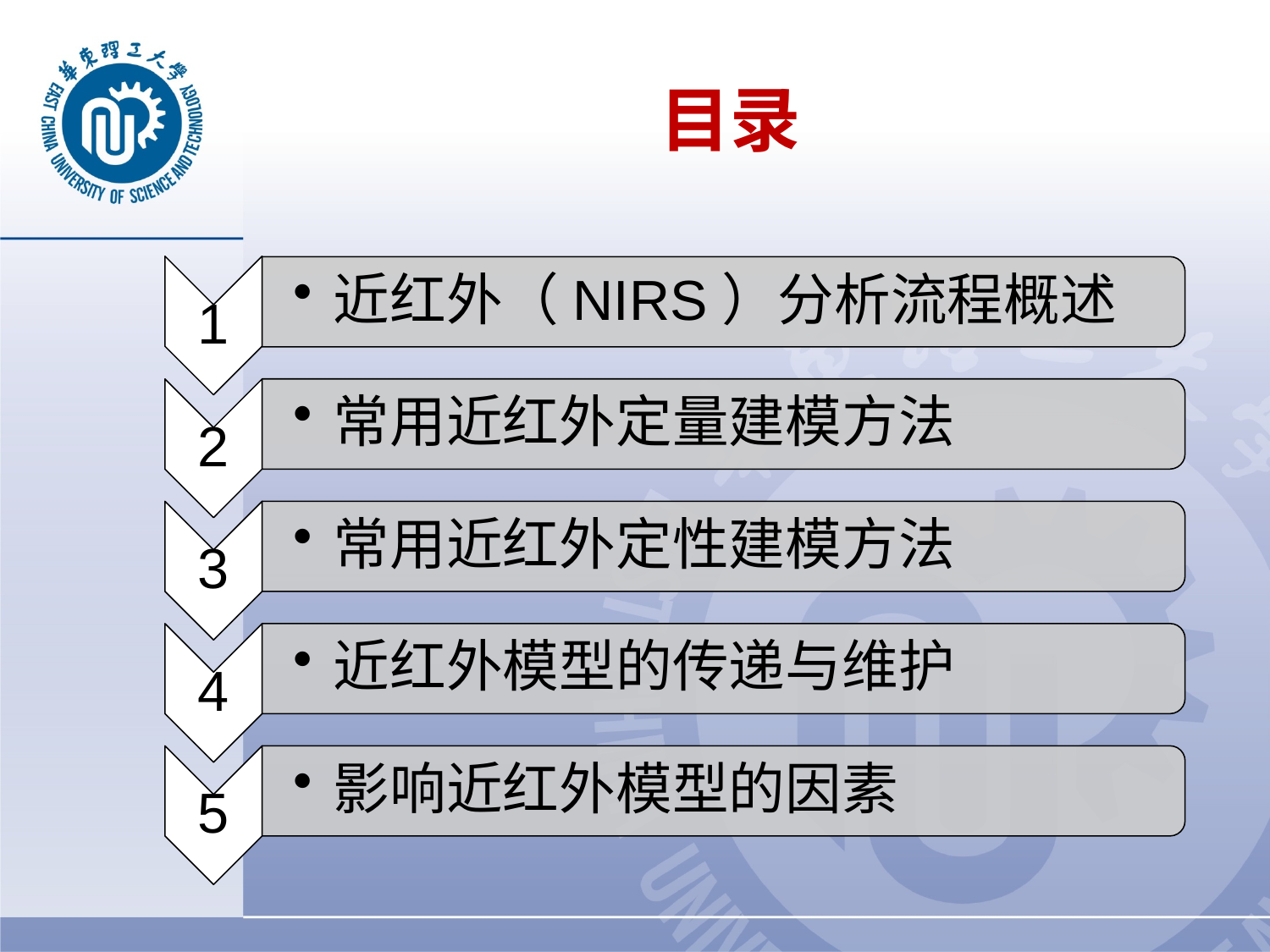

# 目录
1
近红外（NIRS）分析流程概述
2
常用近红外定量建模方法
3
常用近红外定性建模方法
4
近红外模型的传递与维护
5
影响近红外模型的因素